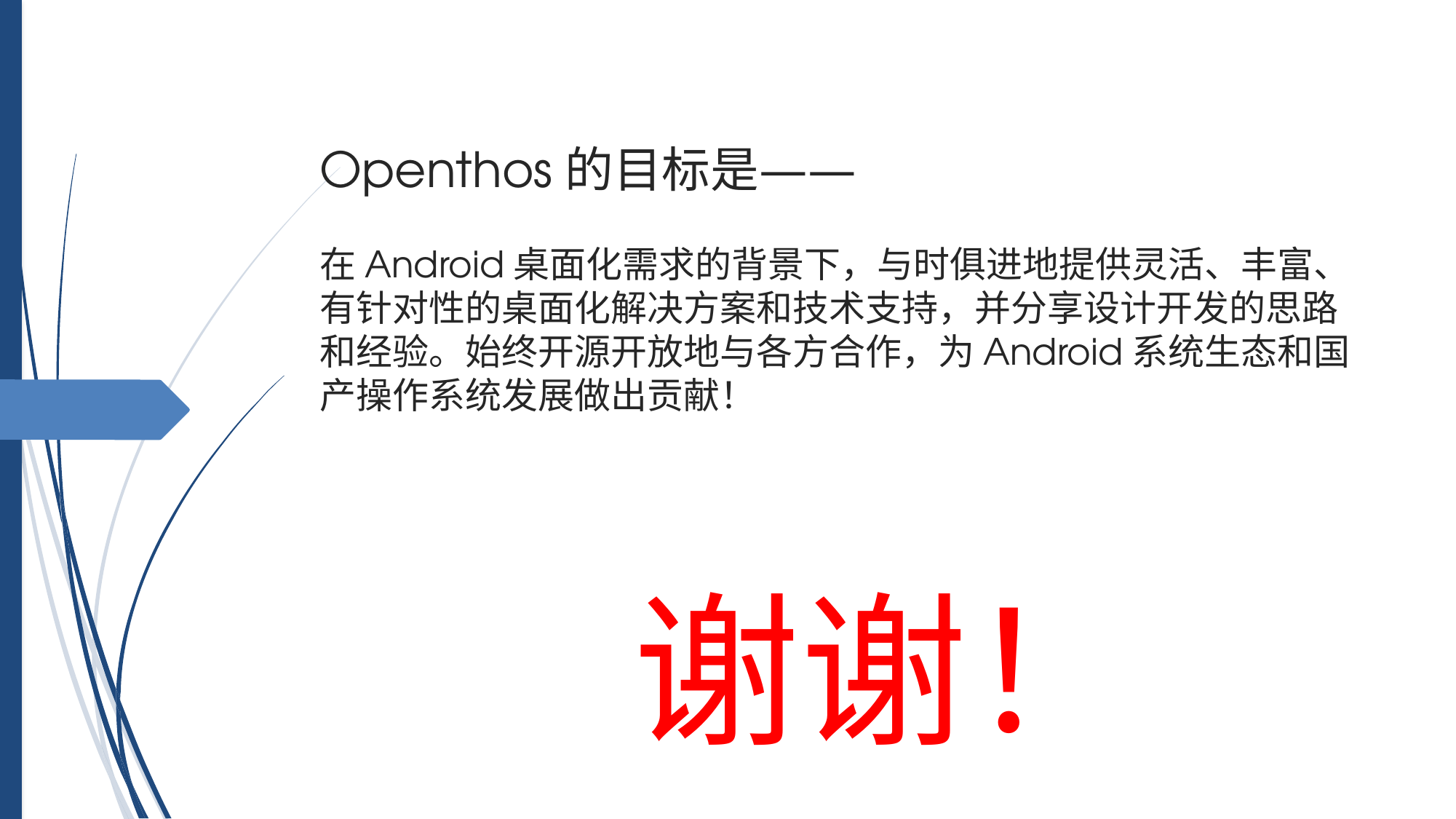

Openthos的目标是——

在Android桌面化需求的背景下，与时俱进地提供灵活、丰富、有针对性的桌面化解决方案和技术支持，并分享设计开发的思路和经验。始终开源开放地与各方合作，为Android系统生态和国产操作系统发展做出贡献！

谢谢！